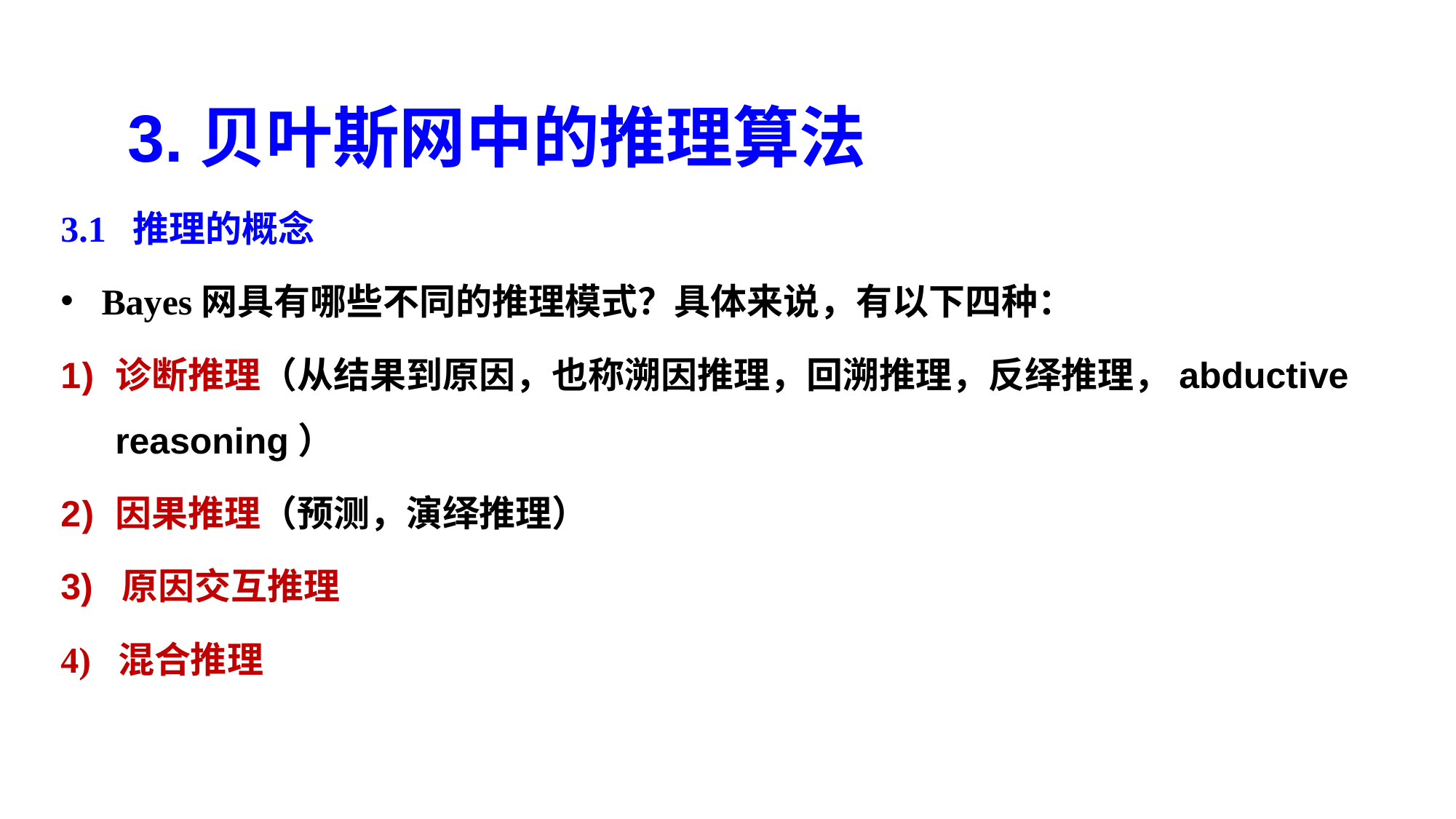

3.贝叶斯网中的推理算法
3.1  推理的概念
Bayes网具有哪些不同的推理模式？具体来说，有以下四种：
诊断推理（从结果到原因，也称溯因推理，回溯推理，反绎推理，abductive reasoning）
因果推理（预测，演绎推理）
3)  原因交互推理
4)  混合推理